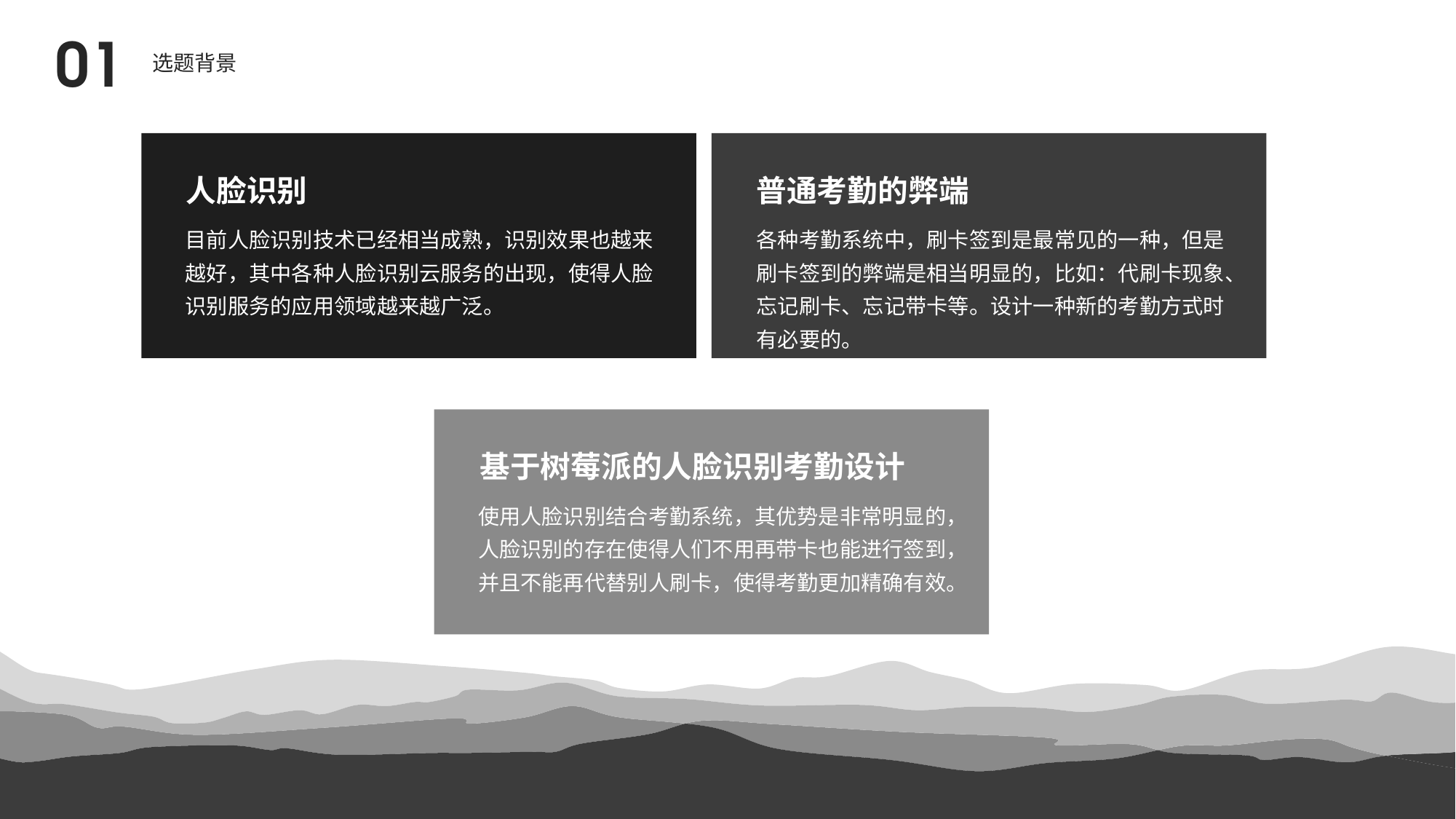

01
选题背景

人脸识别
目前人脸识别技术已经相当成熟，识别效果也越来越好，其中各种人脸识别云服务的出现，使得人脸识别服务的应用领域越来越广泛。

普通考勤的弊端
各种考勤系统中，刷卡签到是最常见的一种，但是刷卡签到的弊端是相当明显的，比如：代刷卡现象、忘记刷卡、忘记带卡等。设计一种新的考勤方式时有必要的。

基于树莓派的人脸识别考勤设计
使用人脸识别结合考勤系统，其优势是非常明显的，人脸识别的存在使得人们不用再带卡也能进行签到，并且不能再代替别人刷卡，使得考勤更加精确有效。